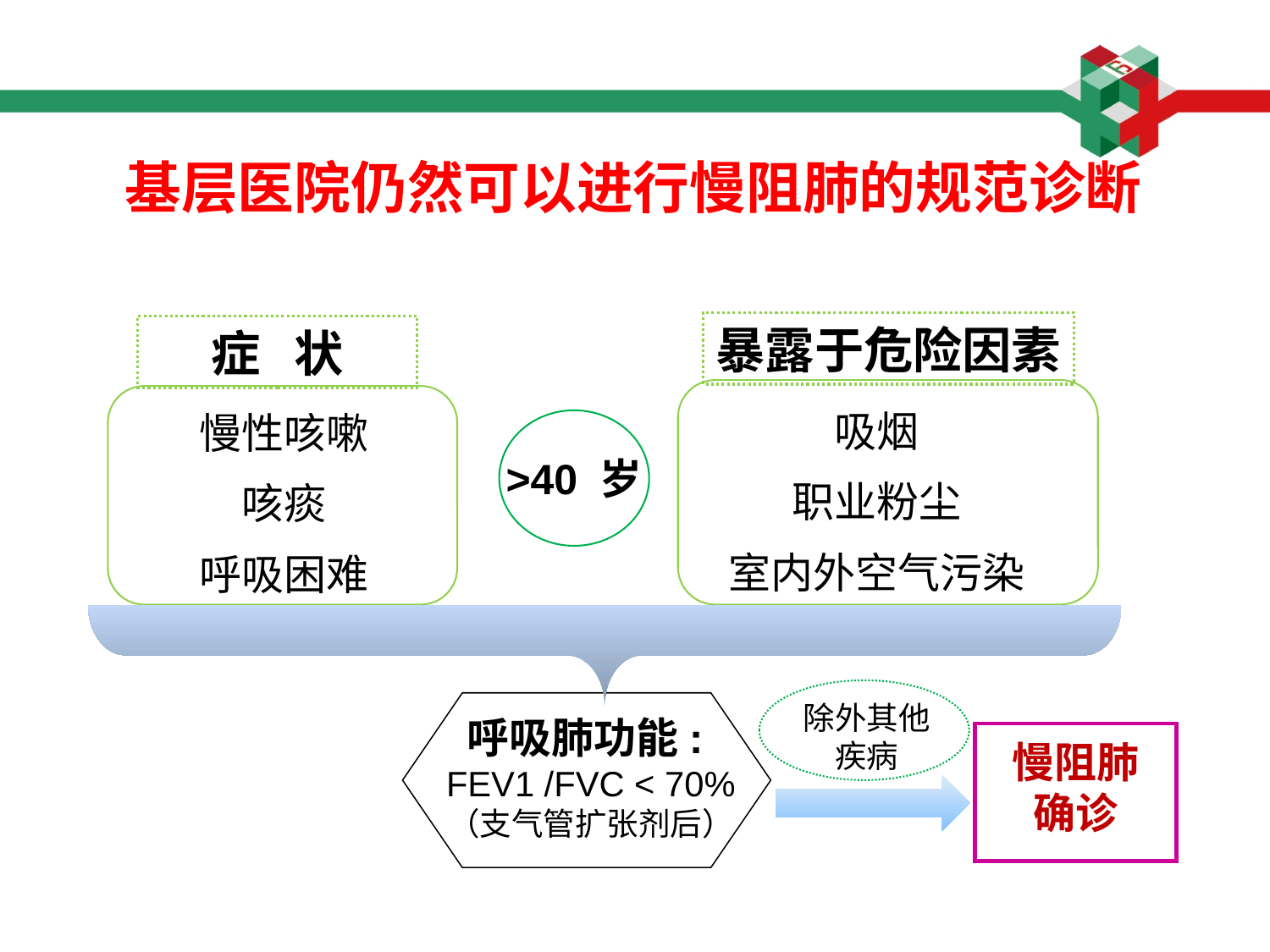

基层医院仍然可以进行慢阻肺的规范诊断
暴露于危险因素
吸烟
职业粉尘
室内外空气污染

症   状
慢性咳嗽
咳痰
呼吸困难

>40 岁

除外其他疾病

呼吸肺功能:
FEV1 /FVC < 70%
（支气管扩张剂后）

慢阻肺
确诊